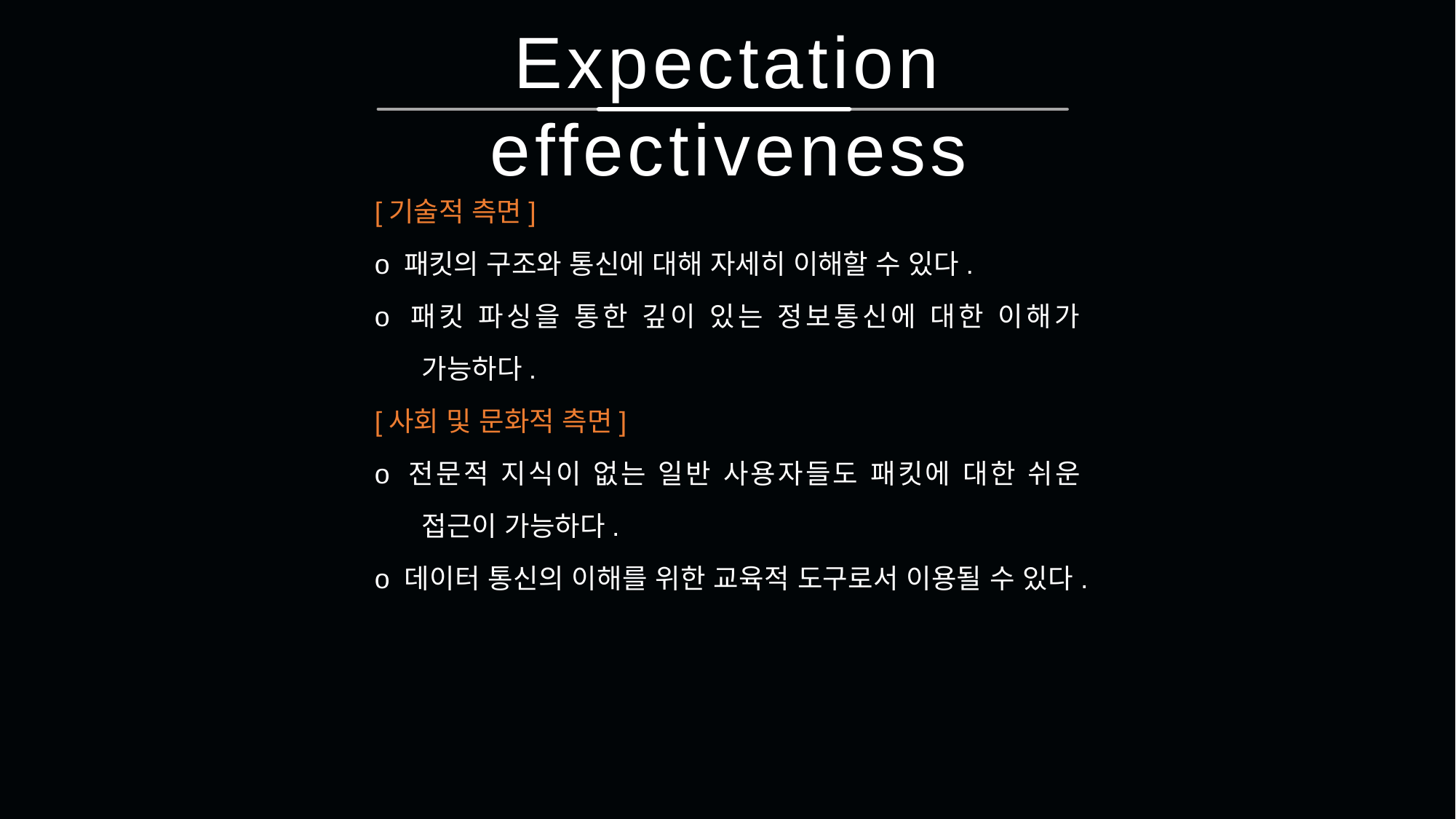

Expectation effectiveness
[기술적 측면]
o 패킷의 구조와 통신에 대해 자세히 이해할 수 있다.
o 패킷 파싱을 통한 깊이 있는 정보통신에 대한 이해가 가능하다.
[사회 및 문화적 측면]
o 전문적 지식이 없는 일반 사용자들도 패킷에 대한 쉬운 접근이 가능하다.
o 데이터 통신의 이해를 위한 교육적 도구로서 이용될 수 있다.